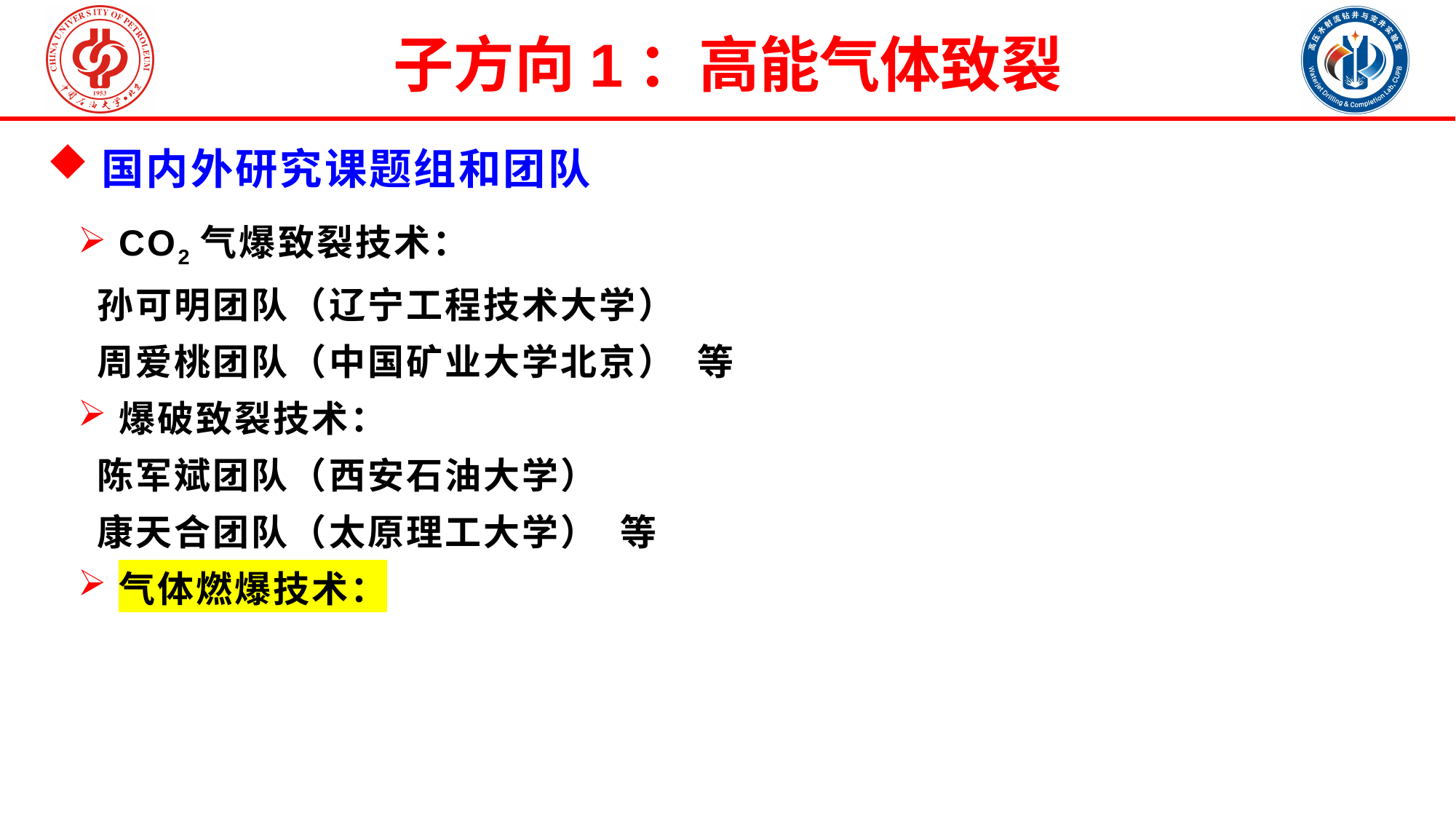

子方向1：高能气体致裂
国内外研究课题组和团队
CO2气爆致裂技术：
 孙可明团队（辽宁工程技术大学）
 周爱桃团队（中国矿业大学北京）  等
爆破致裂技术：
 陈军斌团队（西安石油大学）
 康天合团队（太原理工大学）  等
气体燃爆技术：